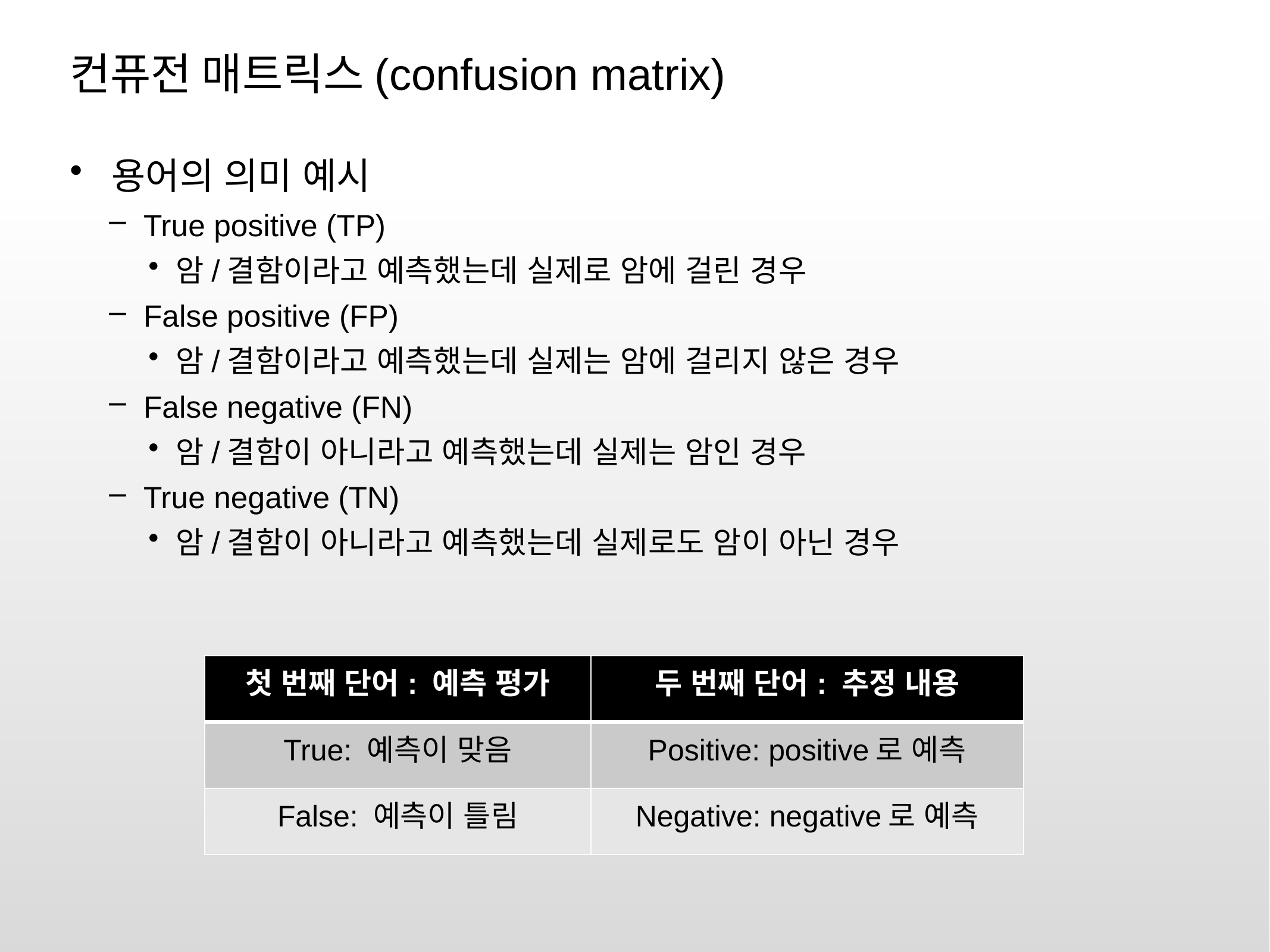

# 컨퓨전 매트릭스(confusion matrix)
용어의 의미 예시
True positive (TP)
암/결함이라고 예측했는데 실제로 암에 걸린 경우
False positive (FP)
암/결함이라고 예측했는데 실제는 암에 걸리지 않은 경우
False negative (FN)
암/결함이 아니라고 예측했는데 실제는 암인 경우
True negative (TN)
암/결함이 아니라고 예측했는데 실제로도 암이 아닌 경우
| 첫 번째 단어: 예측 평가 | 두 번째 단어: 추정 내용 |
| --- | --- |
| True: 예측이 맞음 | Positive: positive로 예측 |
| False: 예측이 틀림 | Negative: negative로 예측 |
209